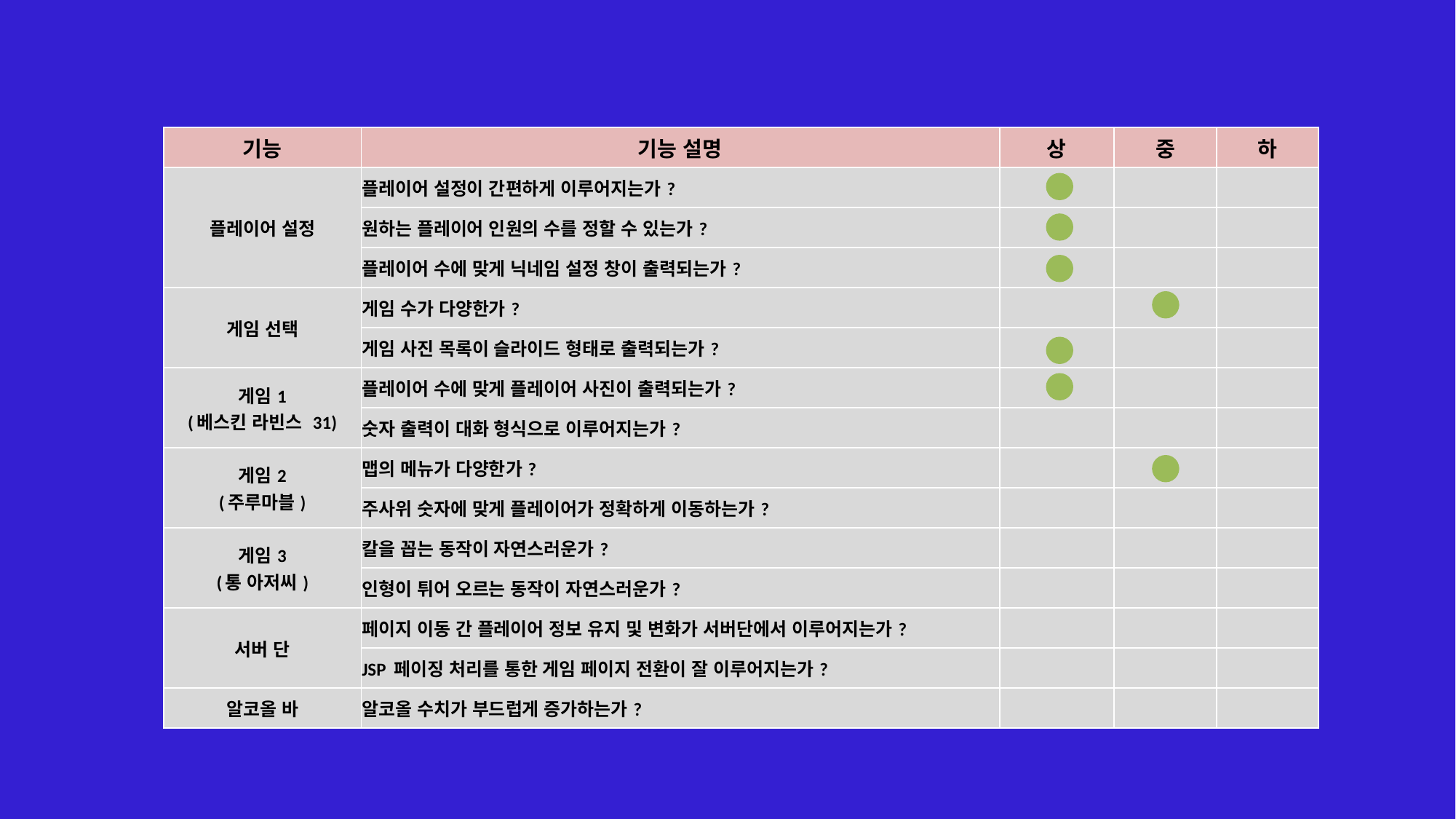

| 기능 | 기능 설명 | 상 | 중 | 하 |
| --- | --- | --- | --- | --- |
| 플레이어 설정 | 플레이어 설정이 간편하게 이루어지는가? |  |  |  |
|  | 원하는 플레이어 인원의 수를 정할 수 있는가? |  |  |  |
|  | 플레이어 수에 맞게 닉네임 설정 창이 출력되는가? |  |  |  |
| 게임 선택 | 게임 수가 다양한가? |  |  |  |
|  | 게임 사진 목록이 슬라이드 형태로 출력되는가? |  |  |  |
| 게임1 (베스킨 라빈스 31) | 플레이어 수에 맞게 플레이어 사진이 출력되는가? |  |  |  |
|  | 숫자 출력이 대화 형식으로 이루어지는가? |  |  |  |
| 게임2 (주루마블) | 맵의 메뉴가 다양한가? |  |  |  |
|  | 주사위 숫자에 맞게 플레이어가 정확하게 이동하는가? |  |  |  |
| 게임3 (통 아저씨) | 칼을 꼽는 동작이 자연스러운가? |  |  |  |
|  | 인형이 튀어 오르는 동작이 자연스러운가? |  |  |  |
| 서버 단 | 페이지 이동 간 플레이어 정보 유지 및 변화가 서버단에서 이루어지는가? |  |  |  |
|  | JSP 페이징 처리를 통한 게임 페이지 전환이 잘 이루어지는가? |  |  |  |
| 알코올 바 | 알코올 수치가 부드럽게 증가하는가? |  |  |  |